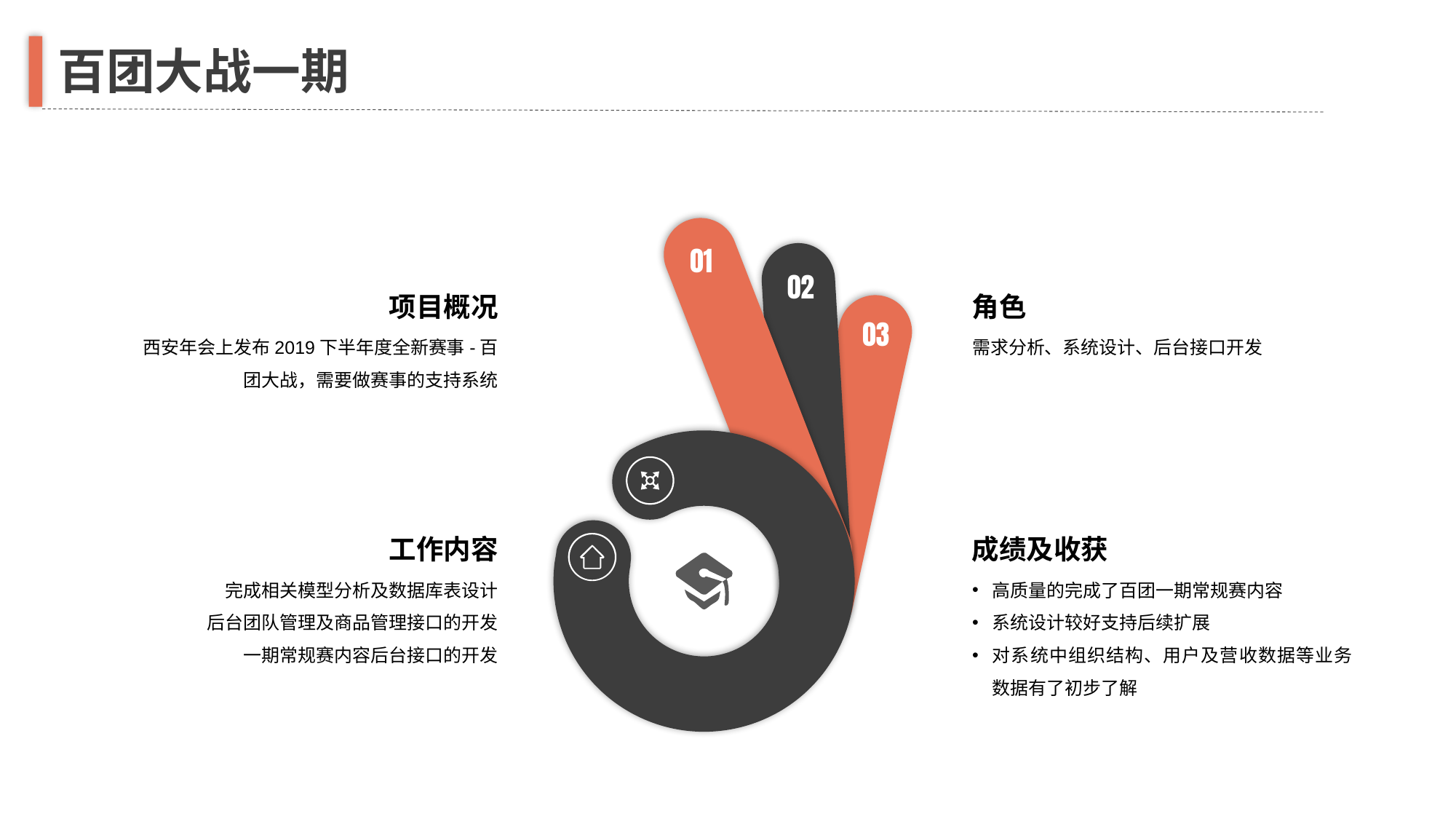

百团大战一期

01
02
03

项目概况
西安年会上发布2019下半年度全新赛事-百团大战，需要做赛事的支持系统
角色
需求分析、系统设计、后台接口开发
工作内容
完成相关模型分析及数据库表设计
后台团队管理及商品管理接口的开发
一期常规赛内容后台接口的开发
成绩及收获
高质量的完成了百团一期常规赛内容
系统设计较好支持后续扩展
对系统中组织结构、用户及营收数据等业务数据有了初步了解